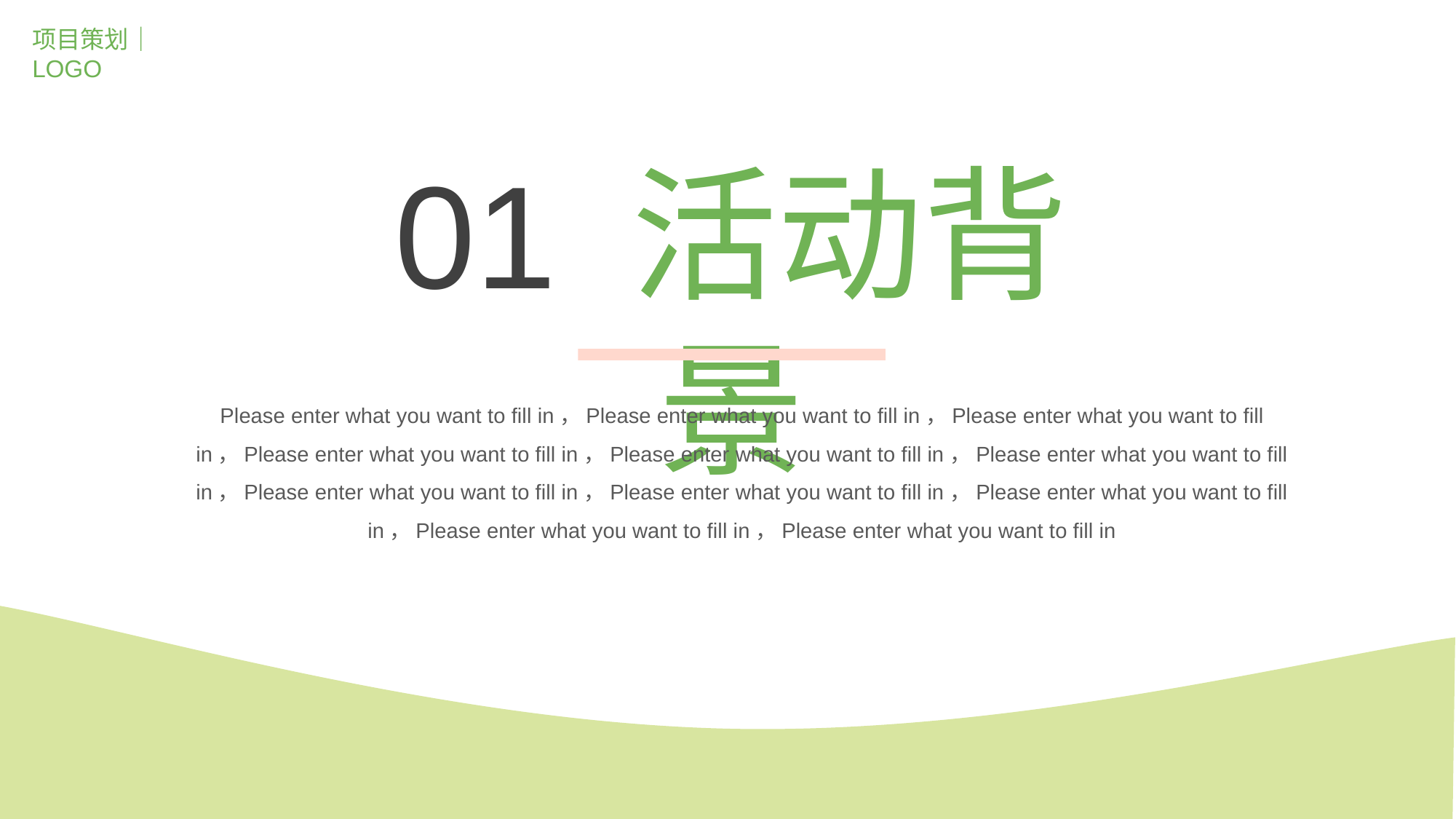

项目策划｜LOGO
01 活动背景

Please enter what you want to fill in，Please enter what you want to fill in，Please enter what you want to fill in，Please enter what you want to fill in，Please enter what you want to fill in，Please enter what you want to fill in，Please enter what you want to fill in，Please enter what you want to fill in，Please enter what you want to fill in，Please enter what you want to fill in，Please enter what you want to fill in